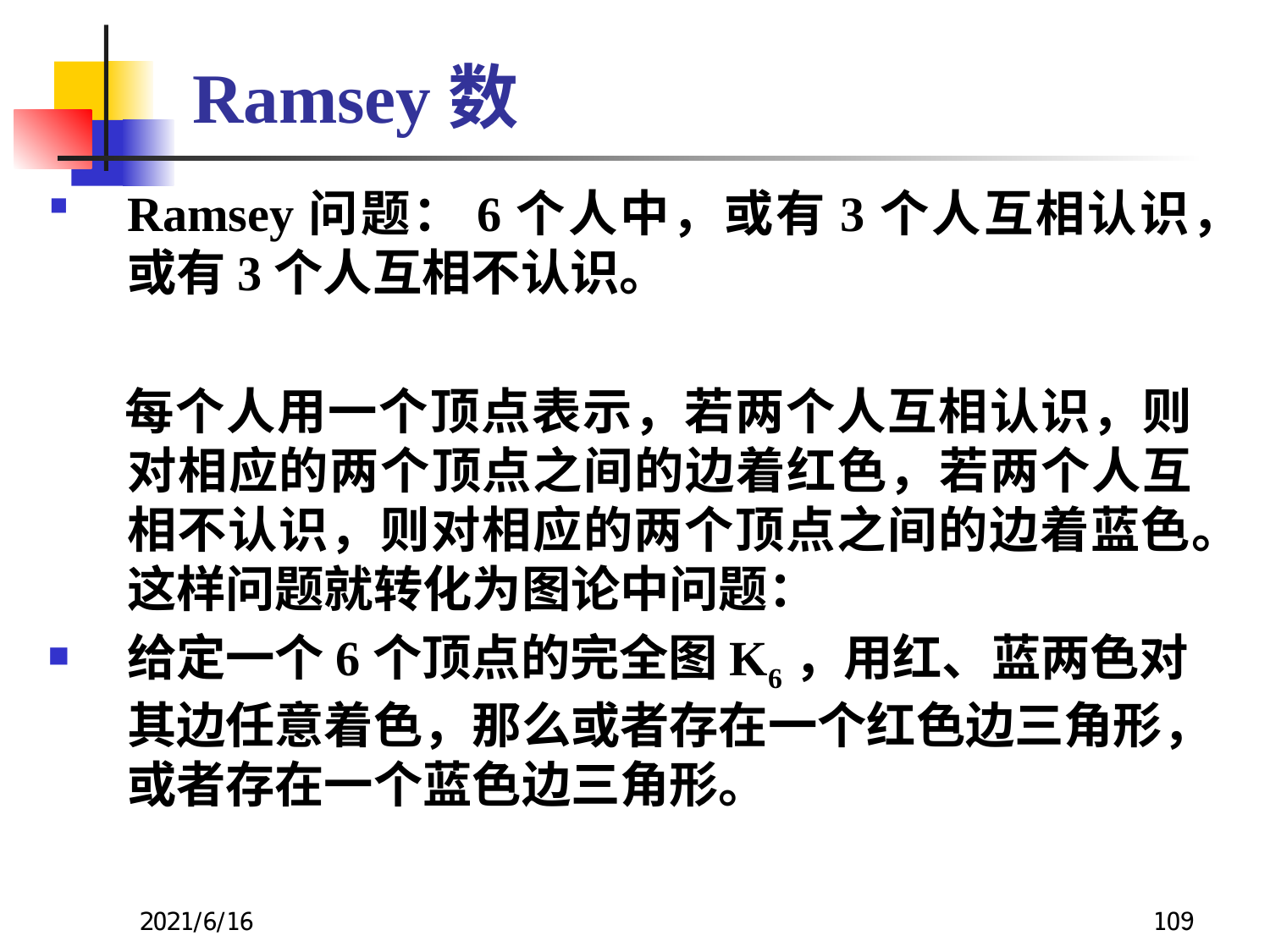

# Ramsey数
Ramsey问题：6个人中，或有3个人互相认识，或有3个人互相不认识。

     每个人用一个顶点表示，若两个人互相认识，则对相应的两个顶点之间的边着红色，若两个人互相不认识，则对相应的两个顶点之间的边着蓝色。这样问题就转化为图论中问题：
给定一个6个顶点的完全图K6，用红、蓝两色对其边任意着色，那么或者存在一个红色边三角形，或者存在一个蓝色边三角形。

2021/6/16
109